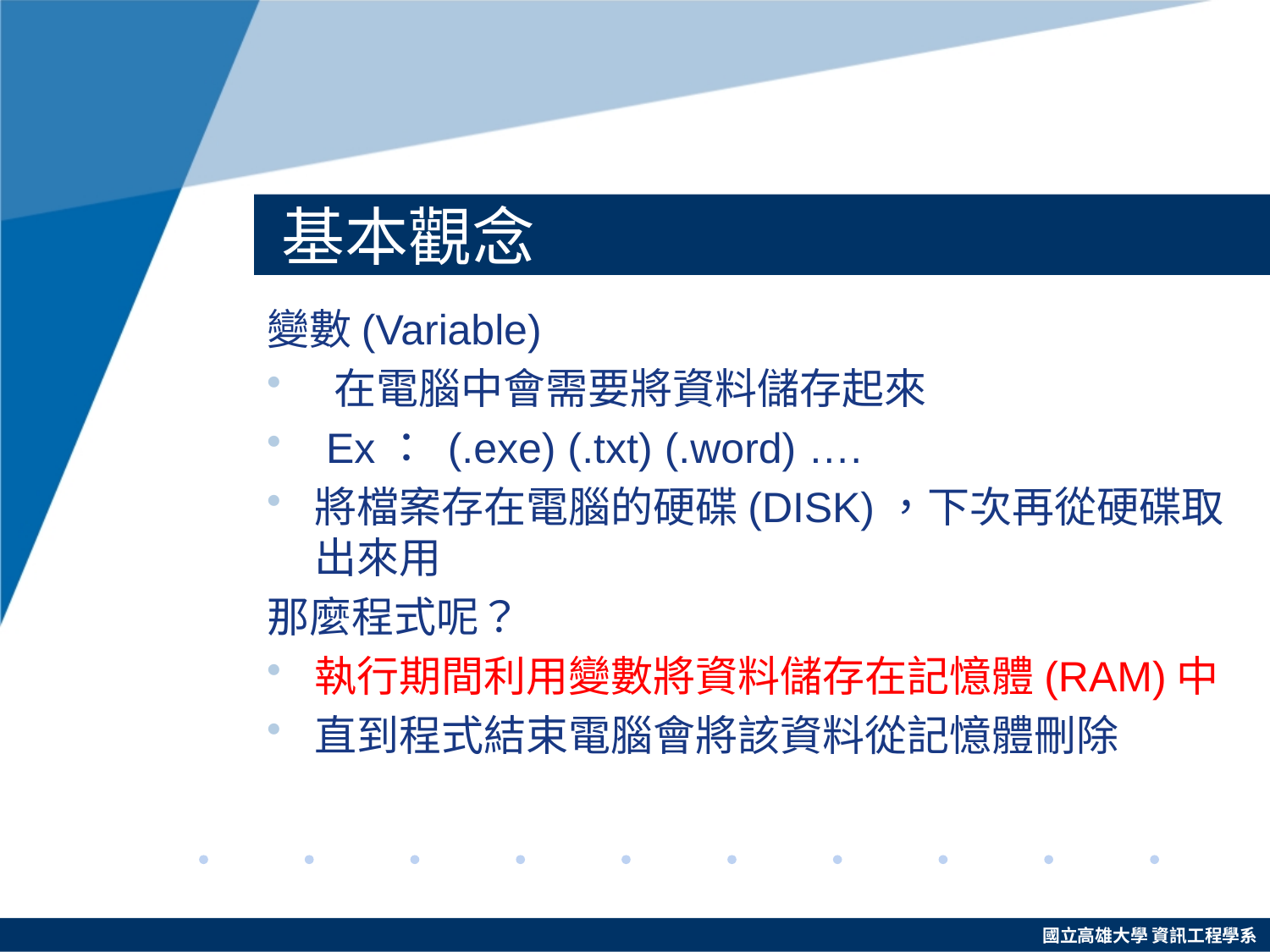

# 基本觀念
變數(Variable)
 在電腦中會需要將資料儲存起來
 Ex： (.exe) (.txt) (.word) ….
將檔案存在電腦的硬碟(DISK)，下次再從硬碟取出來用
那麼程式呢？
執行期間利用變數將資料儲存在記憶體(RAM)中
直到程式結束電腦會將該資料從記憶體刪除